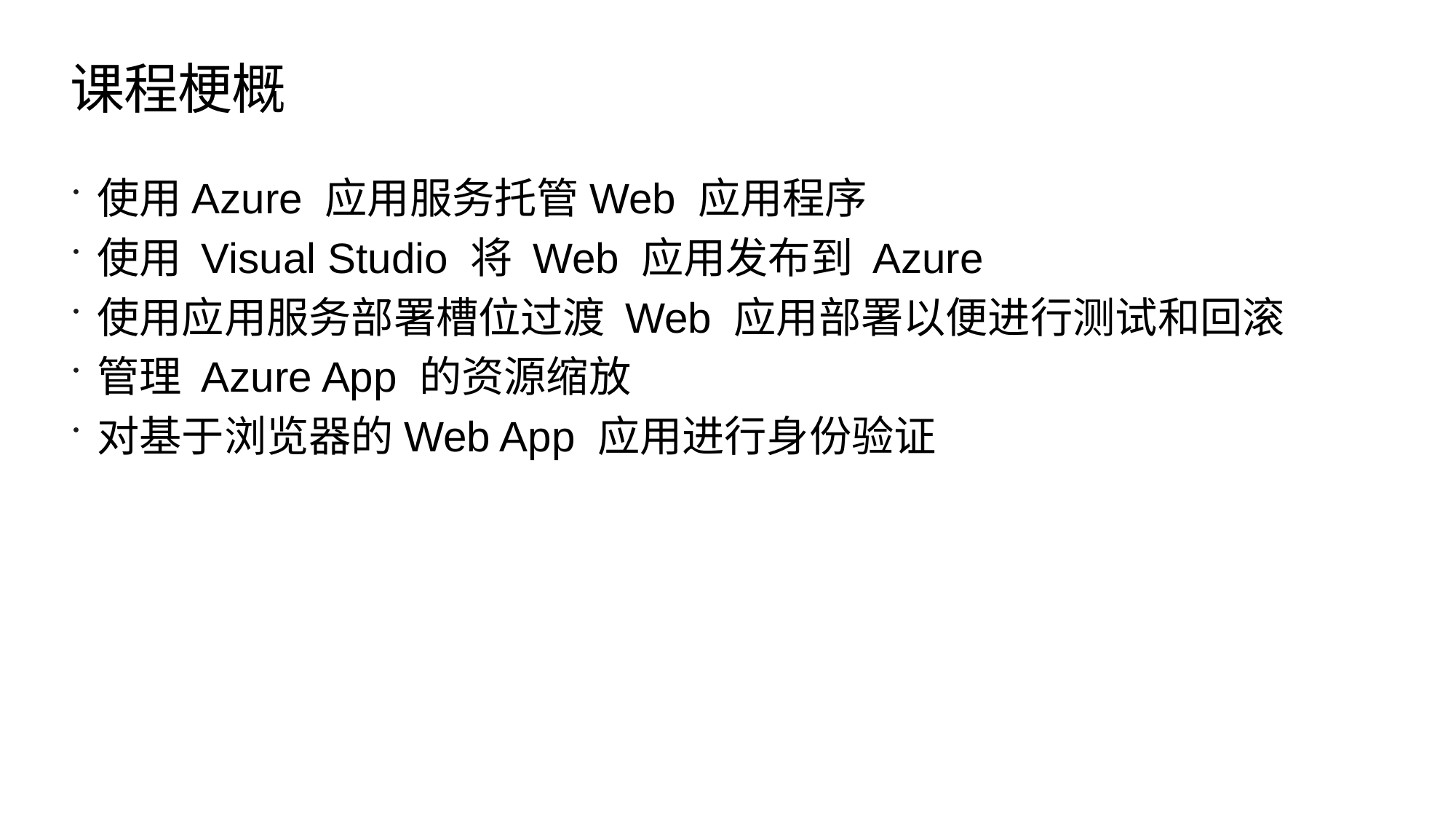

# 课程梗概
使用Azure 应用服务托管Web 应用程序
使用 Visual Studio 将 Web 应用发布到 Azure
使用应用服务部署槽位过渡 Web 应用部署以便进行测试和回滚
管理 Azure App 的资源缩放
对基于浏览器的Web App 应用进行身份验证